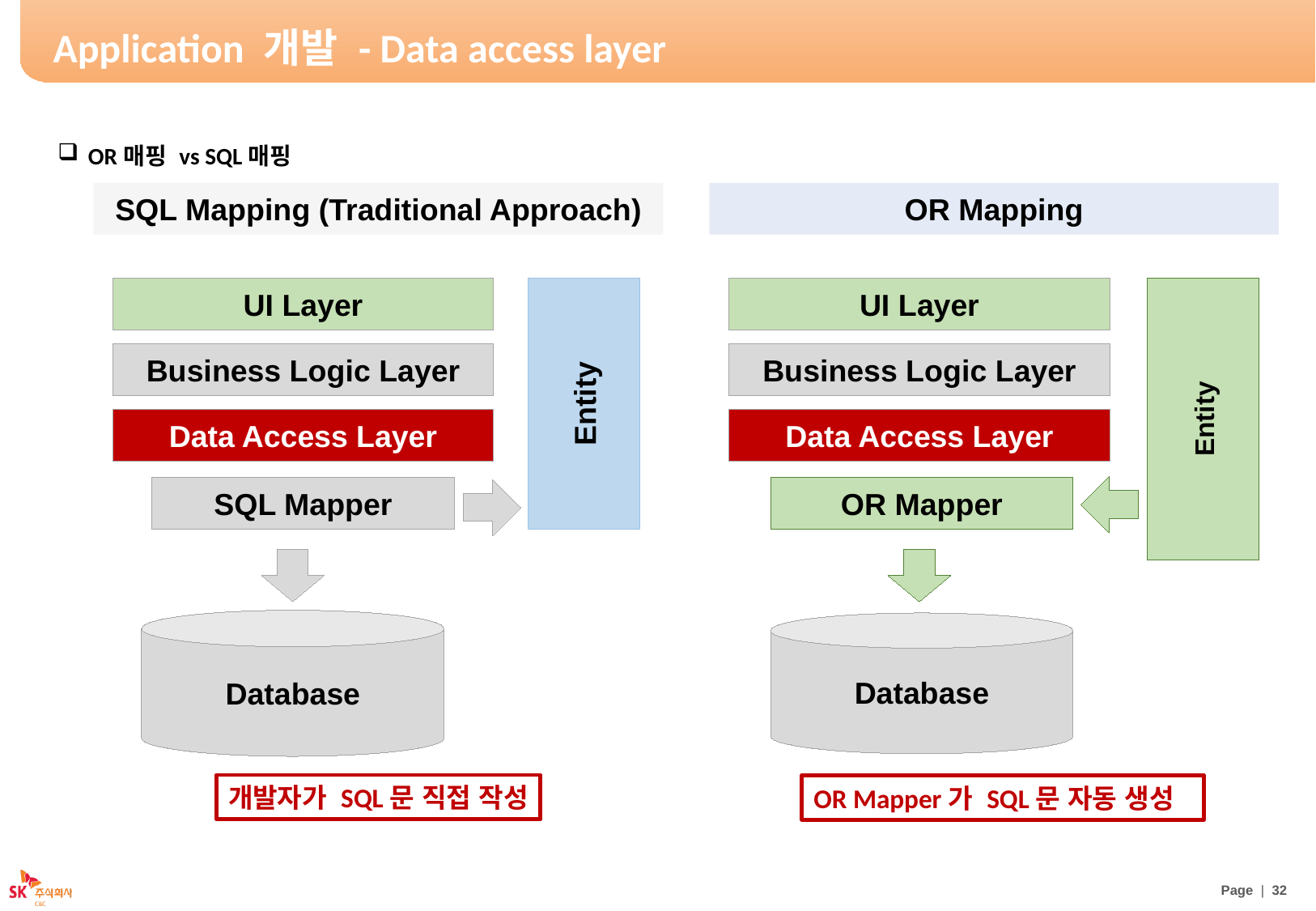

# Application 개발 - Data access layer
OR매핑 vs SQL매핑
SQL Mapping (Traditional Approach)
OR Mapping
UI Layer
UI Layer
Business Logic Layer
Business Logic Layer
Entity
Entity
Data Access Layer
Data Access Layer
SQL Mapper
OR Mapper

Database
Database
개발자가 SQL문 직접 작성
OR Mapper가 SQL문 자동 생성